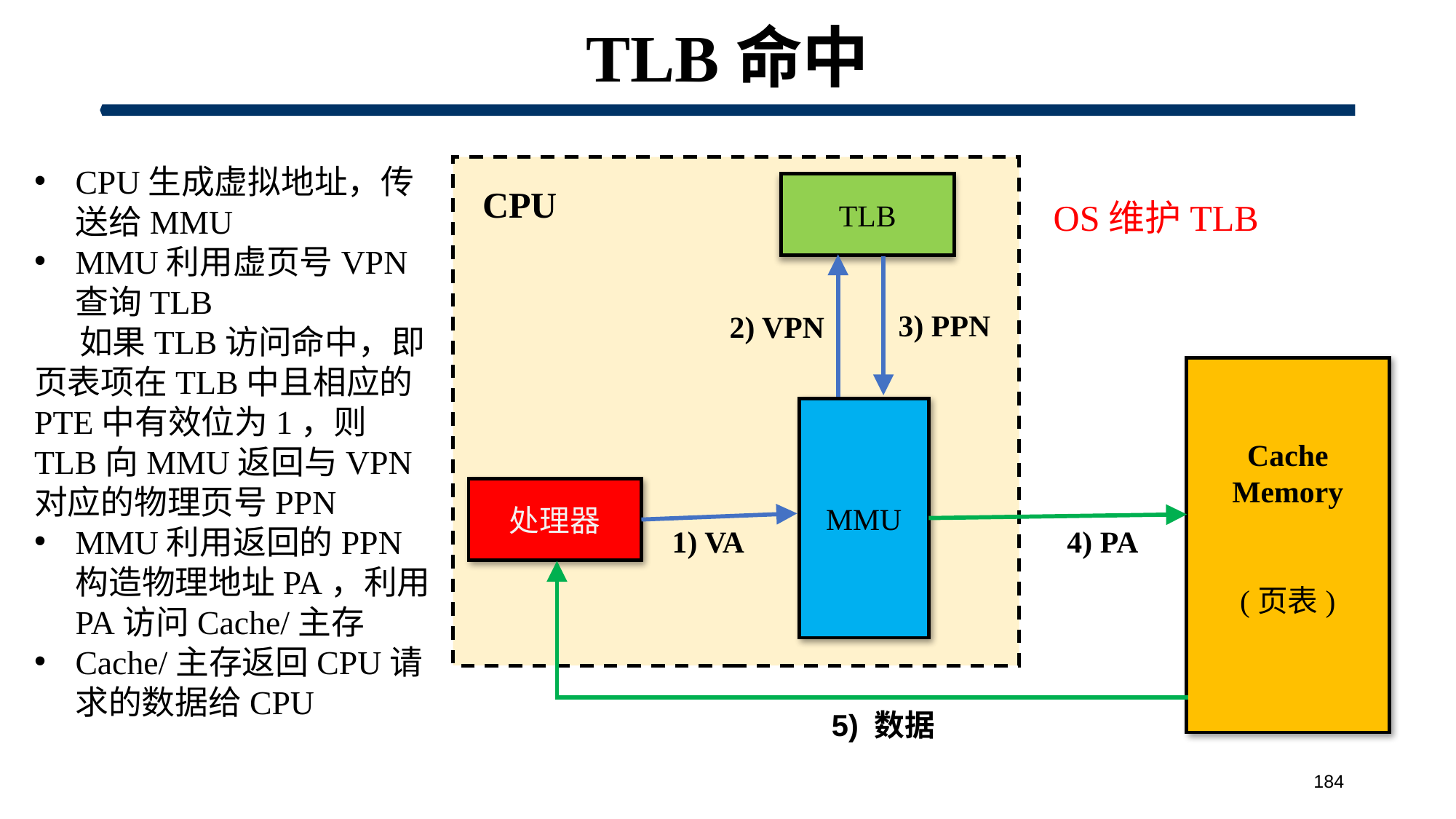

# TLB命中
CPU生成虚拟地址，传送给MMU
MMU利用虚页号VPN查询TLB
     如果TLB访问命中，即页表项在TLB中且相应的PTE中有效位为1，则TLB向MMU返回与VPN对应的物理页号PPN
MMU利用返回的PPN构造物理地址PA，利用PA访问Cache/主存
Cache/主存返回CPU请求的数据给CPU

TLB
CPU
MMU
处理器
OS维护TLB
2) VPN
3) PPN
Cache
Memory

(页表)

1) VA
4) PA
5) 数据
184